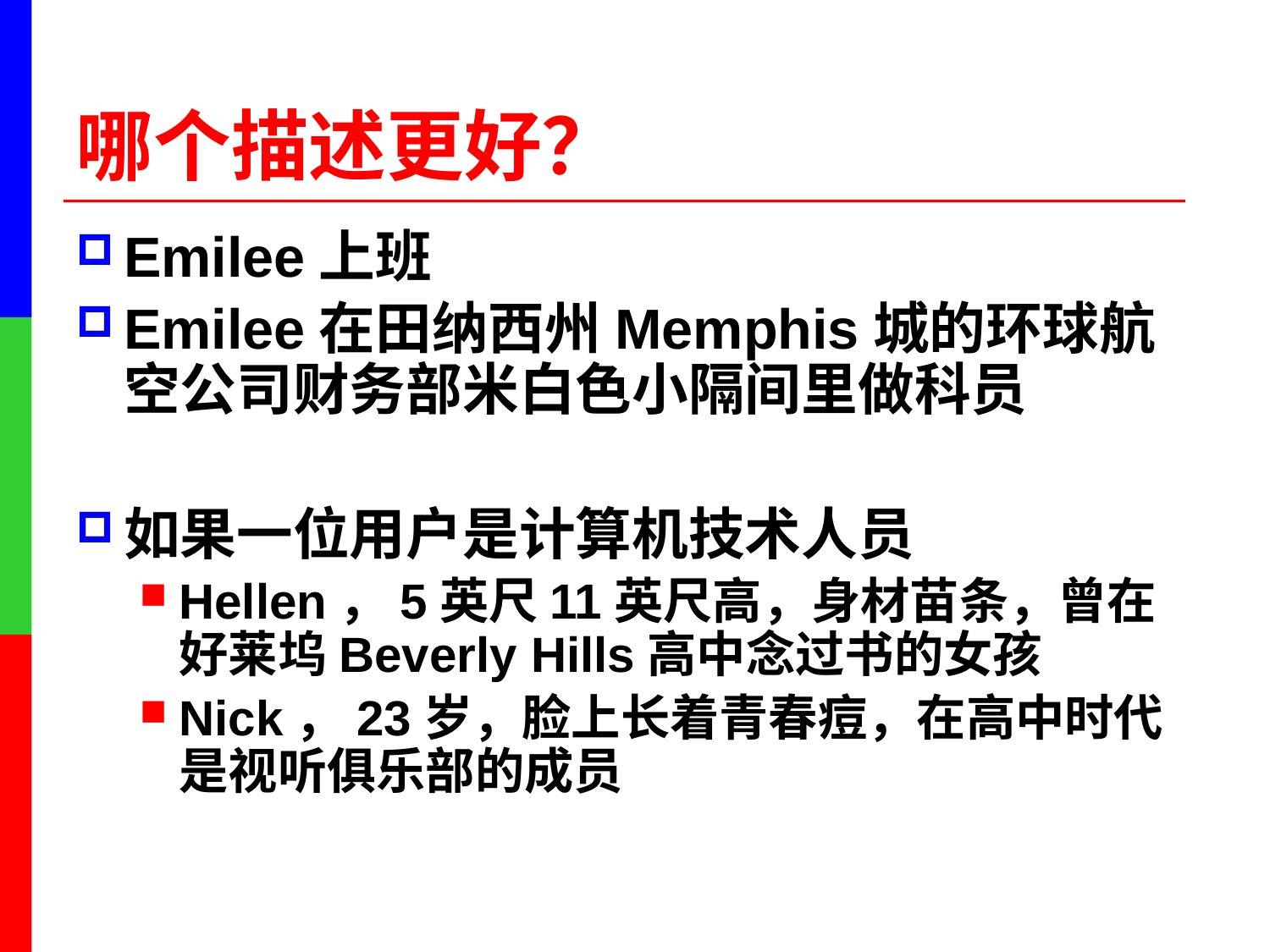

# 哪个描述更好？
Emilee上班
Emilee在田纳西州Memphis城的环球航空公司财务部米白色小隔间里做科员

如果一位用户是计算机技术人员
Hellen，5英尺11英尺高，身材苗条，曾在好莱坞Beverly Hills高中念过书的女孩
Nick，23岁，脸上长着青春痘，在高中时代是视听俱乐部的成员